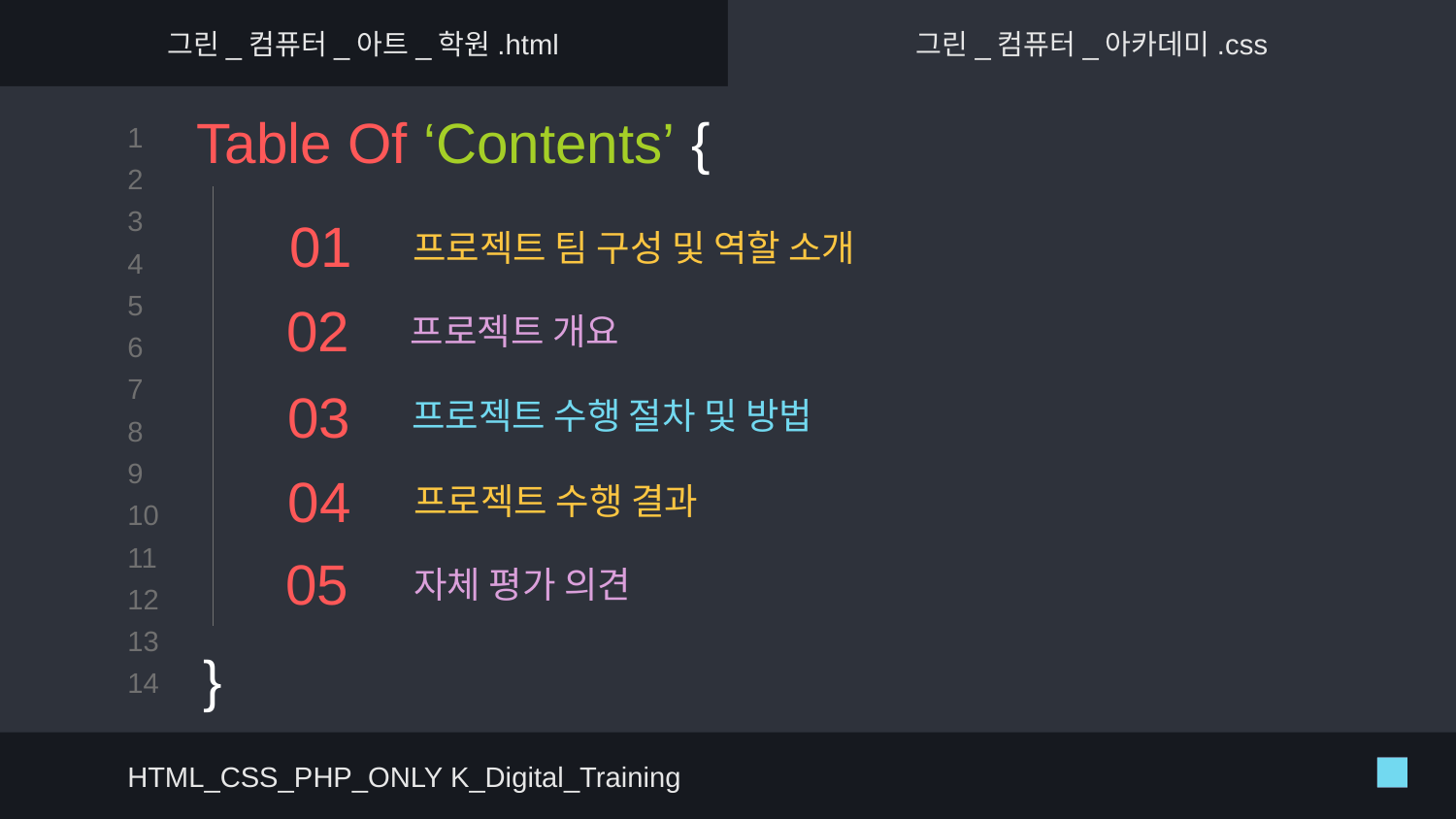

그린_컴퓨터_아트_학원.html
그린_컴퓨터_아카데미.css
Table Of ‘Contents’ {
}
# 01
프로젝트 팀 구성 및 역할 소개
02
프로젝트 개요
프로젝트 수행 절차 및 방법
03
04
프로젝트 수행 결과
05
자체 평가 의견
HTML_CSS_PHP_ONLY K_Digital_Training